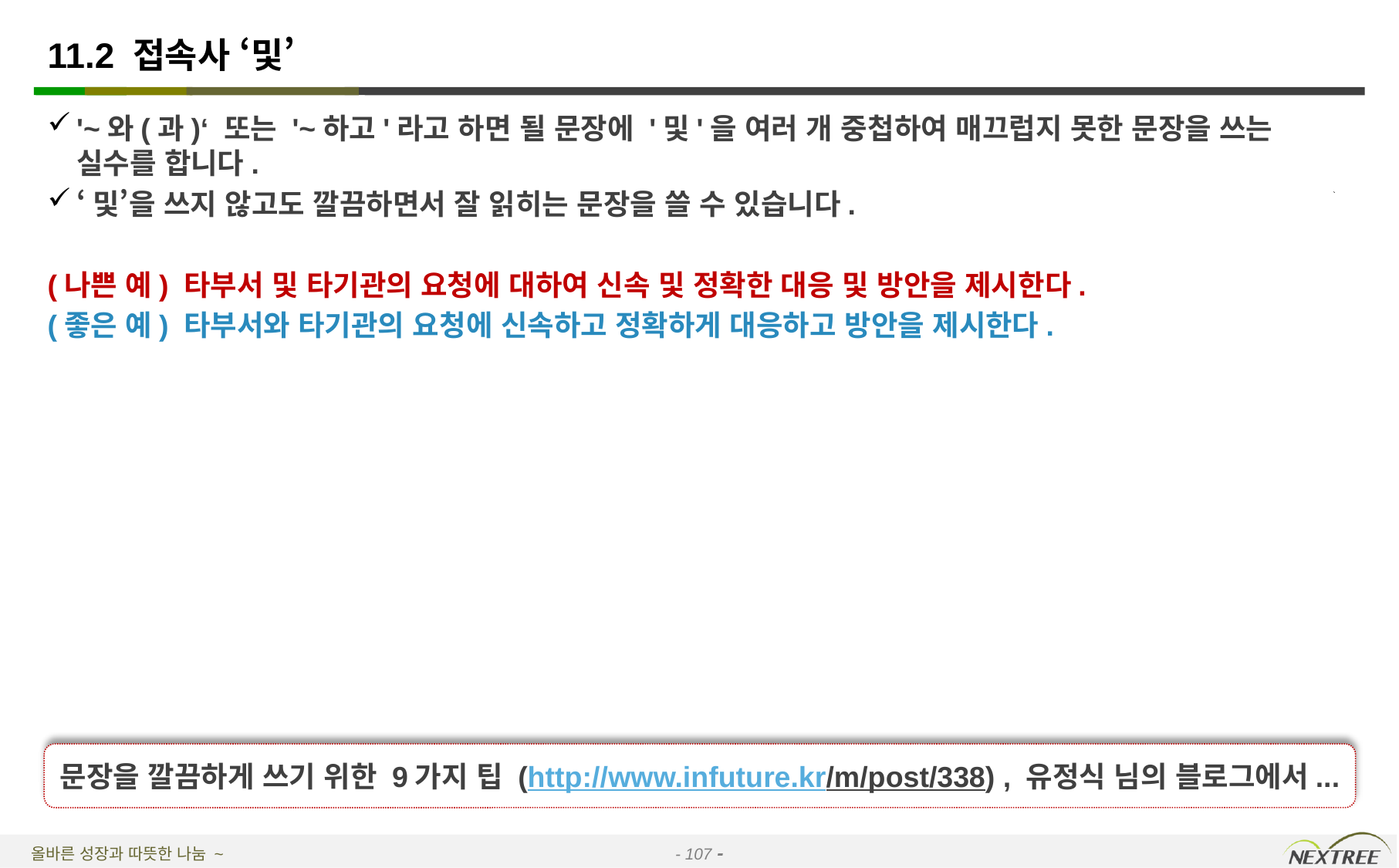

# 11.2 접속사 ‘및’
'~와(과)‘ 또는 '~하고'라고 하면 될 문장에 '및'을 여러 개 중첩하여 매끄럽지 못한 문장을 쓰는 실수를 합니다.
‘및’을 쓰지 않고도 깔끔하면서 잘 읽히는 문장을 쓸 수 있습니다.

(나쁜 예) 타부서 및 타기관의 요청에 대하여 신속 및 정확한 대응 및 방안을 제시한다.
(좋은 예) 타부서와 타기관의 요청에 신속하고 정확하게 대응하고 방안을 제시한다.
문장을 깔끔하게 쓰기 위한 9가지 팁 (http://www.infuture.kr/m/post/338) , 유정식 님의 블로그에서...